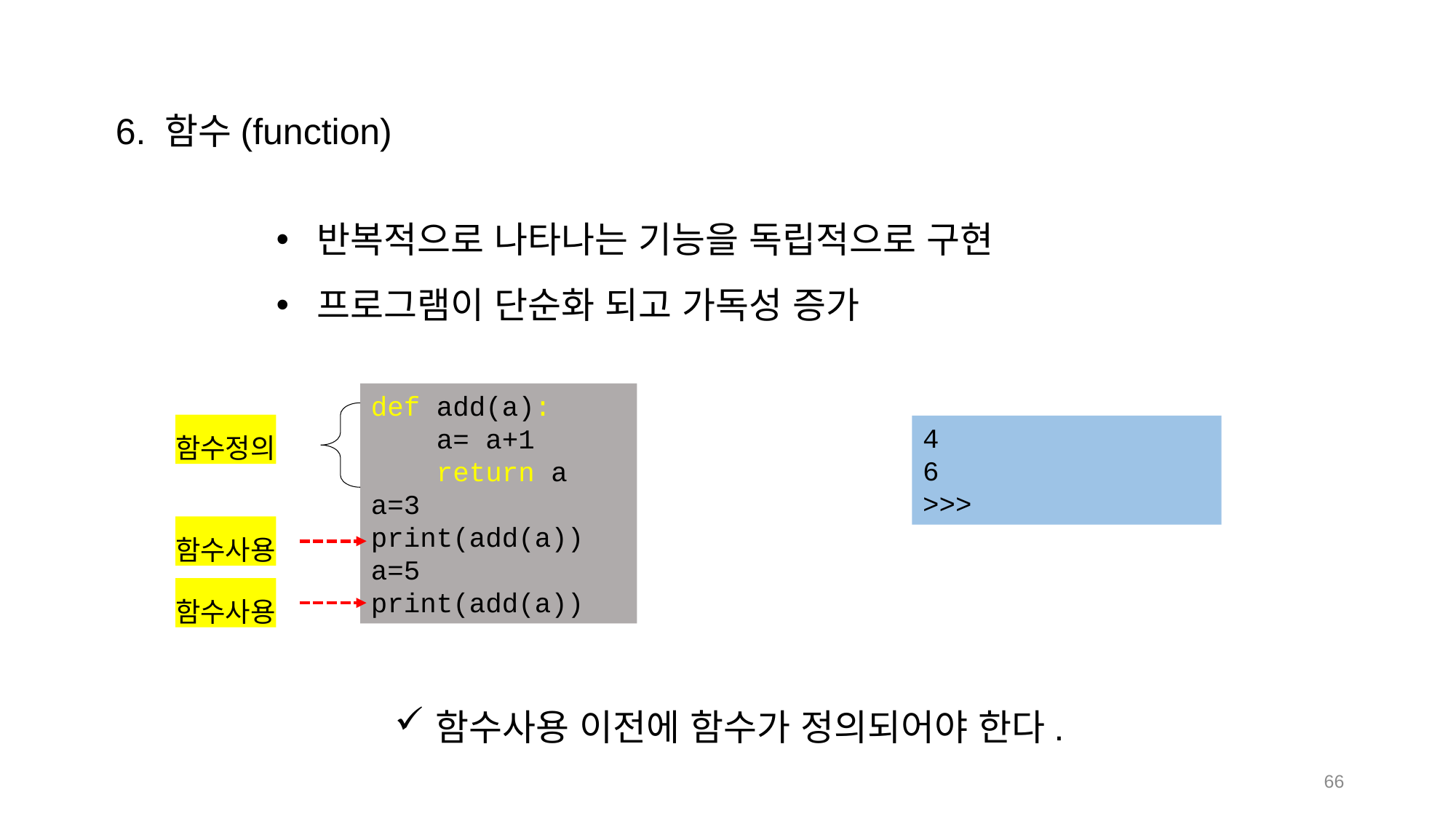

6. 함수(function)
반복적으로 나타나는 기능을 독립적으로 구현
프로그램이 단순화 되고 가독성 증가
def add(a):
    a= a+1
    return a
a=3
print(add(a))
a=5
print(add(a))

함수정의
4
6
>>>
함수사용
함수사용
함수사용 이전에 함수가 정의되어야 한다.
66